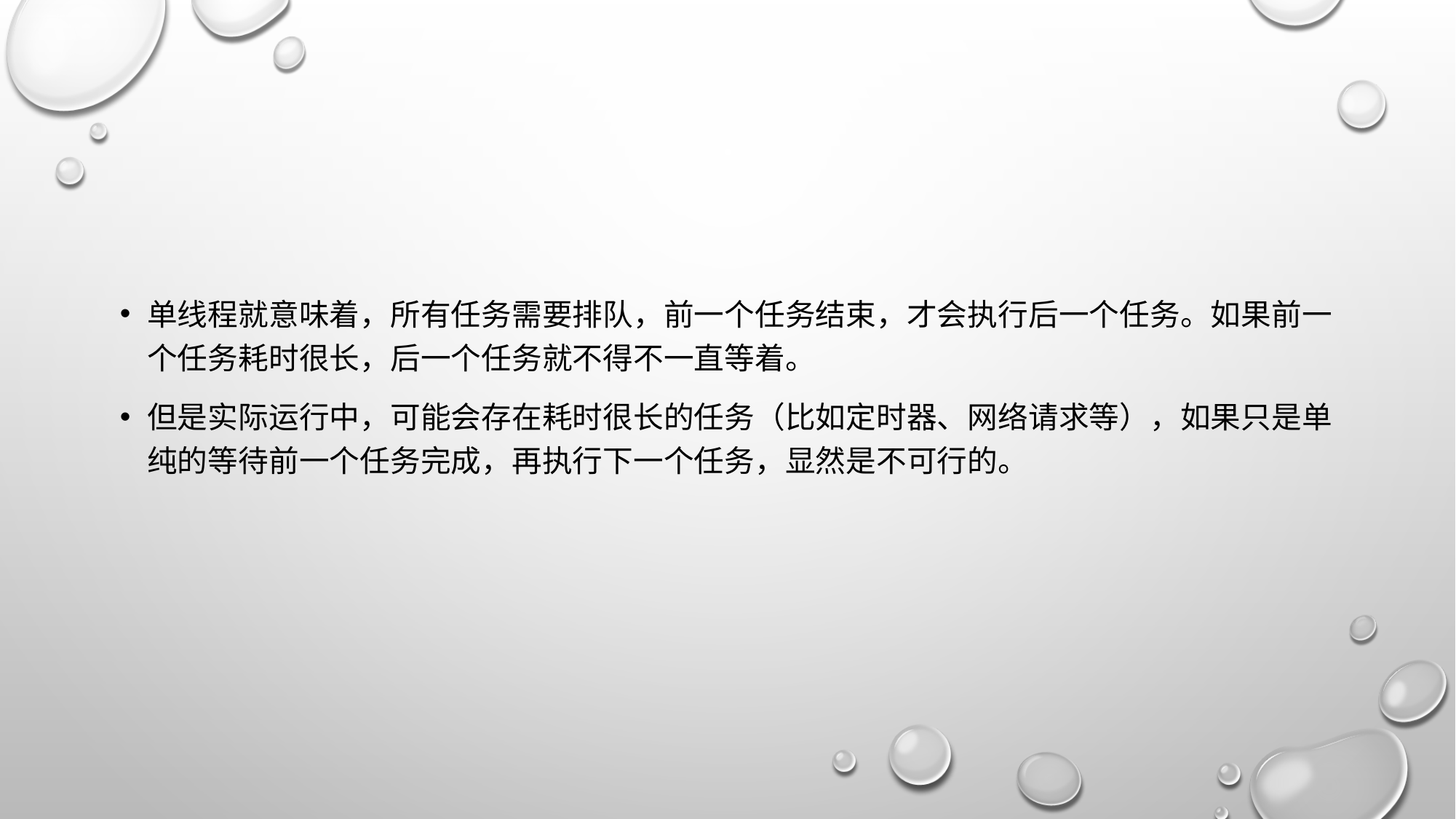

单线程就意味着，所有任务需要排队，前一个任务结束，才会执行后一个任务。如果前一个任务耗时很长，后一个任务就不得不一直等着。
但是实际运行中，可能会存在耗时很长的任务（比如定时器、网络请求等），如果只是单纯的等待前一个任务完成，再执行下一个任务，显然是不可行的。